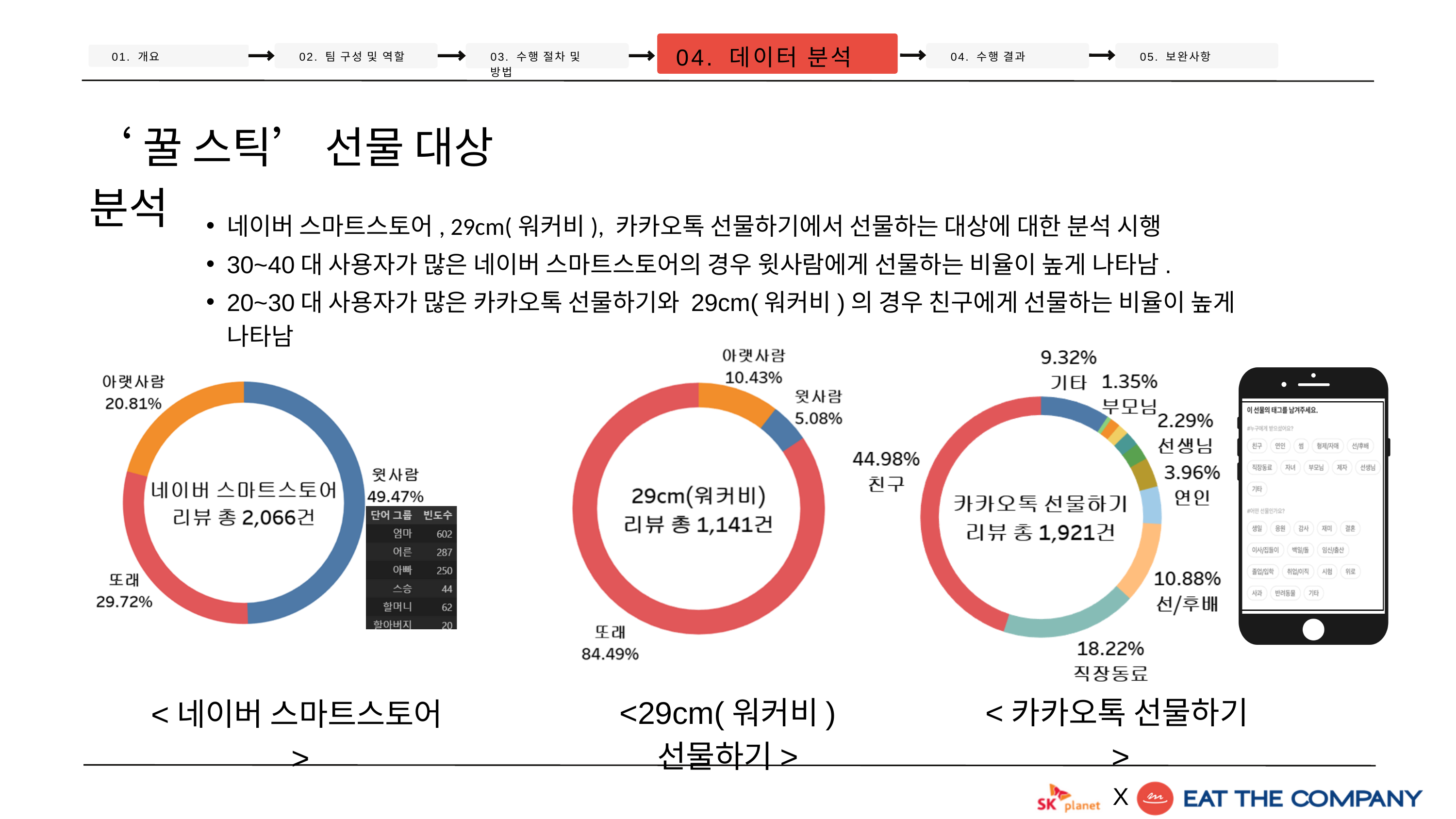

04. 데이터 분석

01. 개요

02. 팀 구성 및 역할

03. 수행 절차 및 방법

04. 수행 결과

05. 보완사항

‘꿀 스틱’ 선물 대상 분석

네이버 스마트스토어, 29cm(워커비), 카카오톡 선물하기에서 선물하는 대상에 대한 분석 시행

30~40대 사용자가 많은 네이버 스마트스토어의 경우 윗사람에게 선물하는 비율이 높게 나타남.

20~30대 사용자가 많은 카카오톡 선물하기와 29cm(워커비)의 경우 친구에게 선물하는 비율이 높게 나타남

<29cm(워커비) 선물하기>
<카카오톡 선물하기>
<네이버 스마트스토어>

X